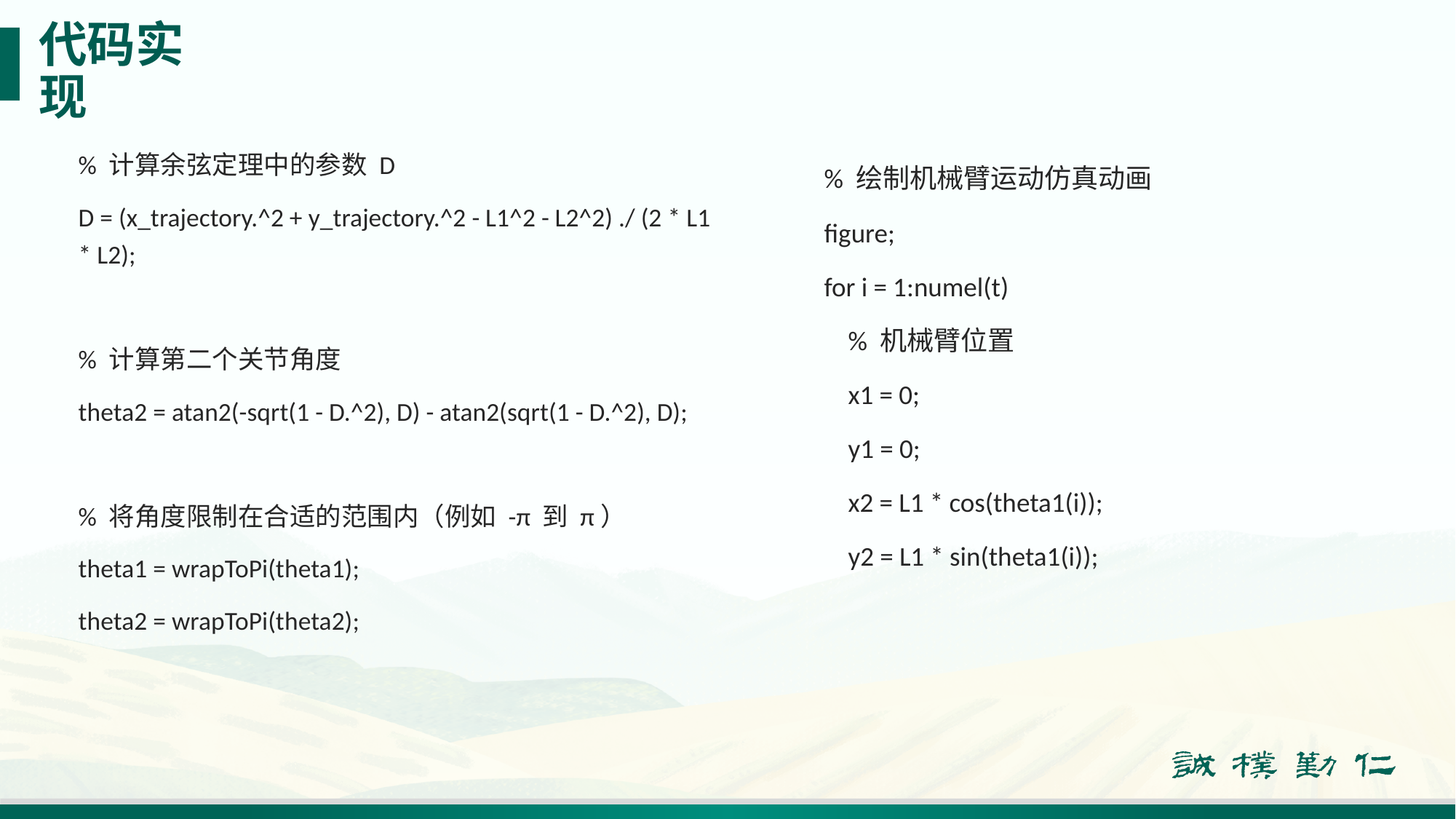

# 代码实现
% 计算余弦定理中的参数 D
D = (x_trajectory.^2 + y_trajectory.^2 - L1^2 - L2^2) ./ (2 * L1 * L2);

% 计算第二个关节角度
theta2 = atan2(-sqrt(1 - D.^2), D) - atan2(sqrt(1 - D.^2), D);

% 将角度限制在合适的范围内（例如 -π 到 π）
theta1 = wrapToPi(theta1);
theta2 = wrapToPi(theta2);
% 绘制机械臂运动仿真动画
figure;
for i = 1:numel(t)
    % 机械臂位置
    x1 = 0;
    y1 = 0;
    x2 = L1 * cos(theta1(i));
    y2 = L1 * sin(theta1(i));